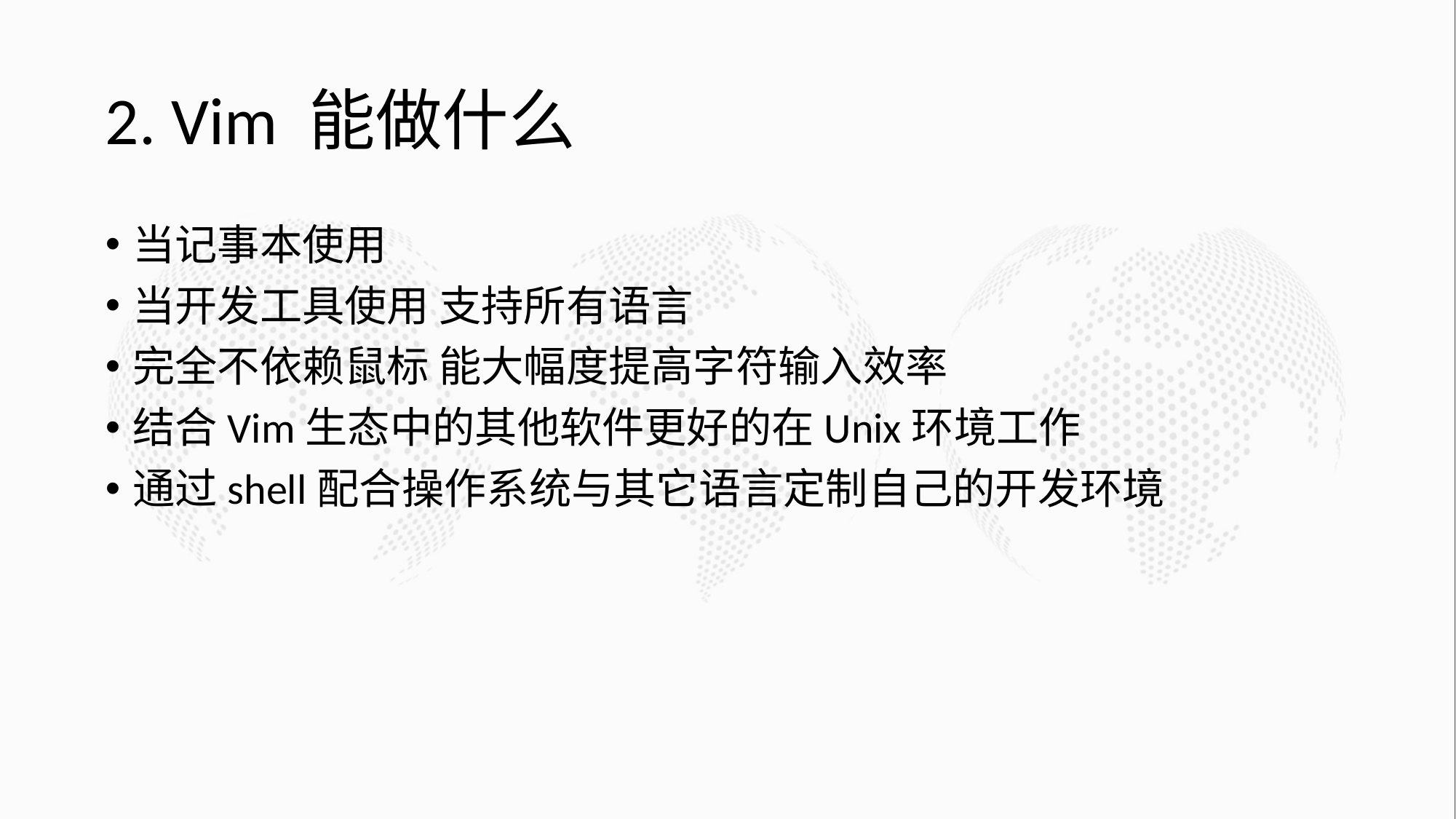

# 2. Vim 能做什么
当记事本使用
当开发工具使用 支持所有语言
完全不依赖鼠标 能大幅度提高字符输入效率
结合Vim生态中的其他软件更好的在Unix环境工作
通过shell配合操作系统与其它语言定制自己的开发环境